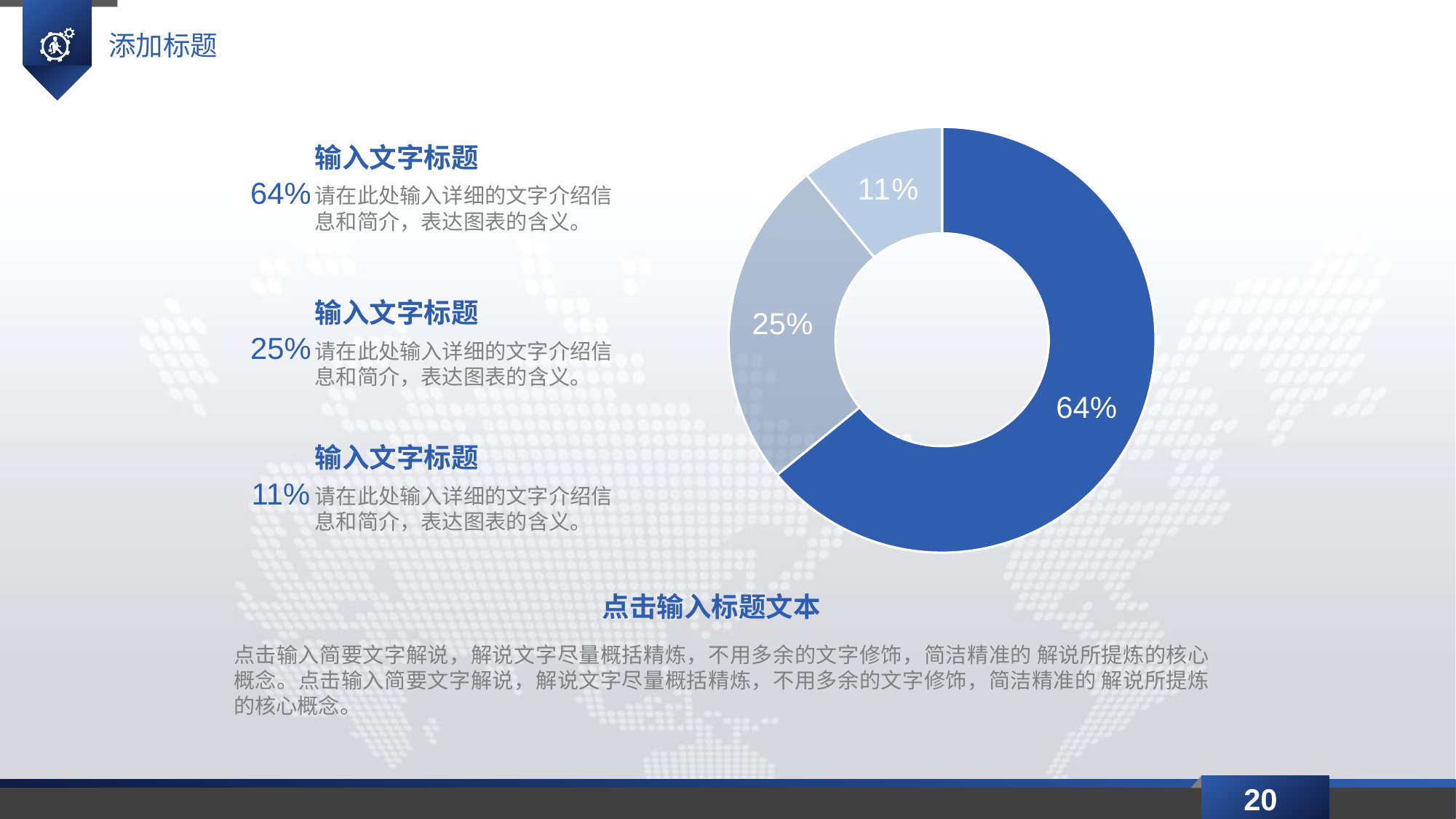

添加标题

### Chart

| Category |  |
|---|---|
输入文字标题
64%
请在此处输入详细的文字介绍信息和简介，表达图表的含义。
输入文字标题
25%
请在此处输入详细的文字介绍信息和简介，表达图表的含义。
输入文字标题
11%
请在此处输入详细的文字介绍信息和简介，表达图表的含义。
点击输入标题文本
点击输入简要文字解说，解说文字尽量概括精炼，不用多余的文字修饰，简洁精准的 解说所提炼的核心概念。点击输入简要文字解说，解说文字尽量概括精炼，不用多余的文字修饰，简洁精准的 解说所提炼的核心概念。

20

延时符